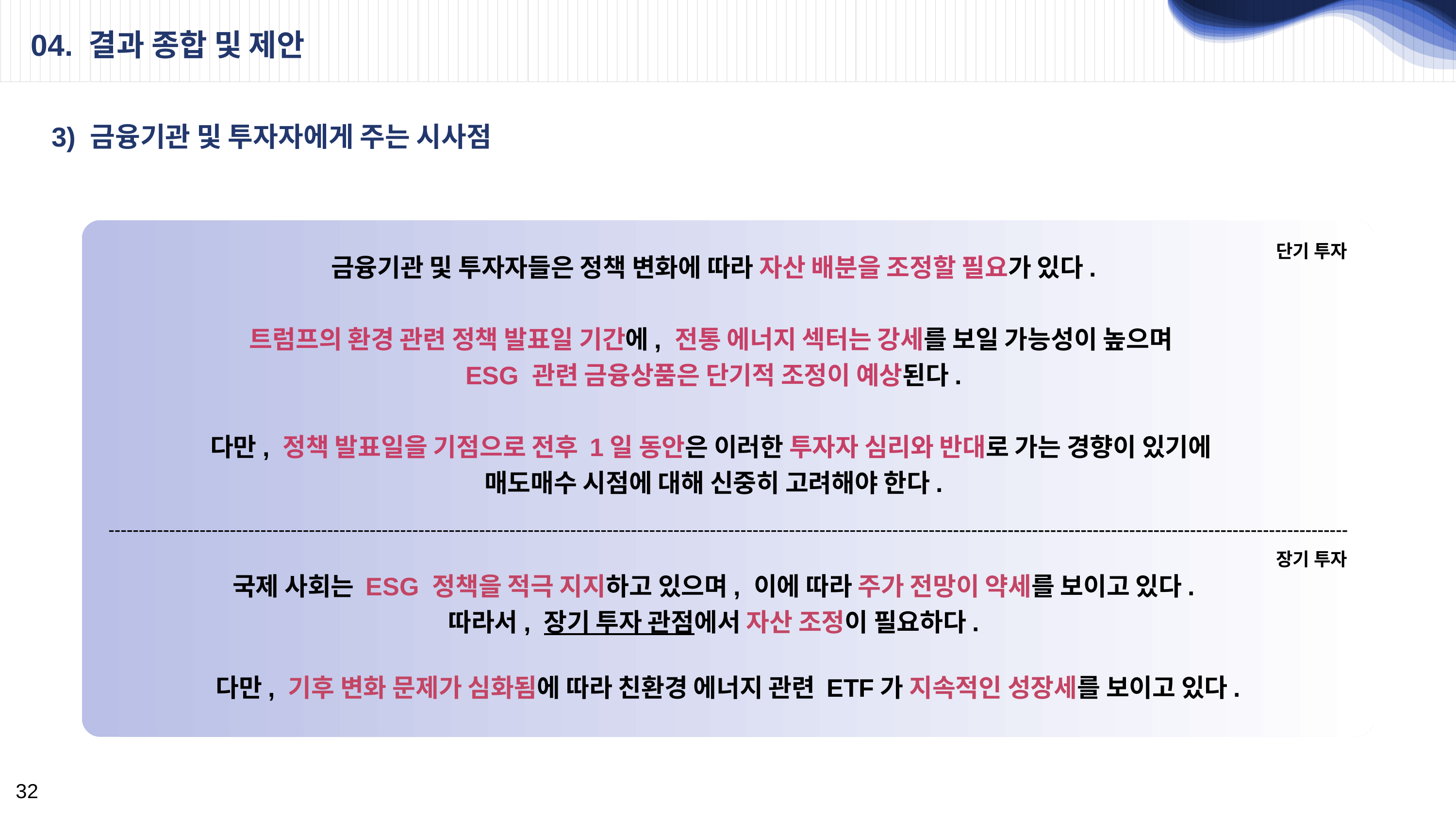

04. 결과 종합 및 제안
3) 금융기관 및 투자자에게 주는 시사점
단기 투자
금융기관 및 투자자들은 정책 변화에 따라 자산 배분을 조정할 필요가 있다.

트럼프의 환경 관련 정책 발표일 기간에, 전통 에너지 섹터는 강세를 보일 가능성이 높으며
ESG 관련 금융상품은 단기적 조정이 예상된다.

다만, 정책 발표일을 기점으로 전후 1일 동안은 이러한 투자자 심리와 반대로 가는 경향이 있기에
매도매수 시점에 대해 신중히 고려해야 한다.

장기 투자
국제 사회는 ESG 정책을 적극 지지하고 있으며, 이에 따라 주가 전망이 약세를 보이고 있다.
따라서, 장기 투자 관점에서 자산 조정이 필요하다.
다만, 기후 변화 문제가 심화됨에 따라 친환경 에너지 관련 ETF가 지속적인 성장세를 보이고 있다.
32